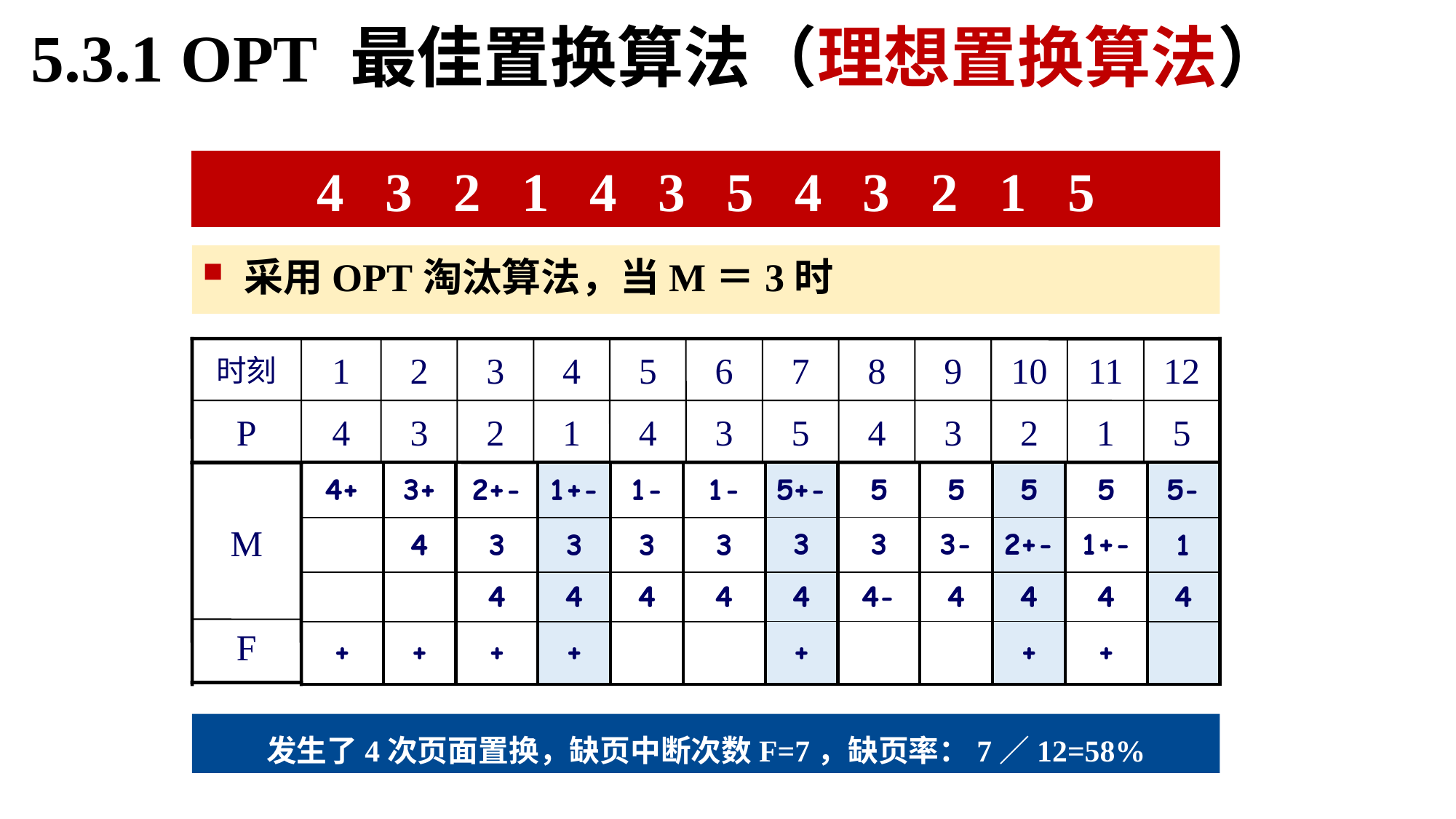

5.3.1 OPT 最佳置换算法（理想置换算法）
4   3   2   1   4   3   5   4   3   2   1   5
采用OPT淘汰算法，当M＝3时
时刻

1

2

3

4

5

6

7

8

9

10

11

12

P

4
3
2
1
4
3
5
4
3
2
1
5

M

F

| 5+- |
| --- |
| 3 |
| 4 |
| + |
| 5 |
| --- |
| 3 |
| 4- |
|  |
| 5 |
| --- |
| 3- |
| 4 |
|  |
| 5 |
| --- |
| 2+- |
| 4 |
| + |
| 5 |
| --- |
| 1+- |
| 4 |
| + |
| 4+ |
| --- |
|  |
|  |
| + |
| 3+ |
| --- |
| 4 |
|  |
| + |
| 2+- |
| --- |
| 3 |
| 4 |
| + |
| 1+- |
| --- |
| 3 |
| 4 |
| + |
| 1- |
| --- |
| 3 |
| 4 |
|  |
| 1- |
| --- |
| 3 |
| 4 |
|  |
| 5- |
| --- |
| 1 |
| 4 |
|  |
发生了4次页面置换，缺页中断次数F=7，缺页率：7／12=58%